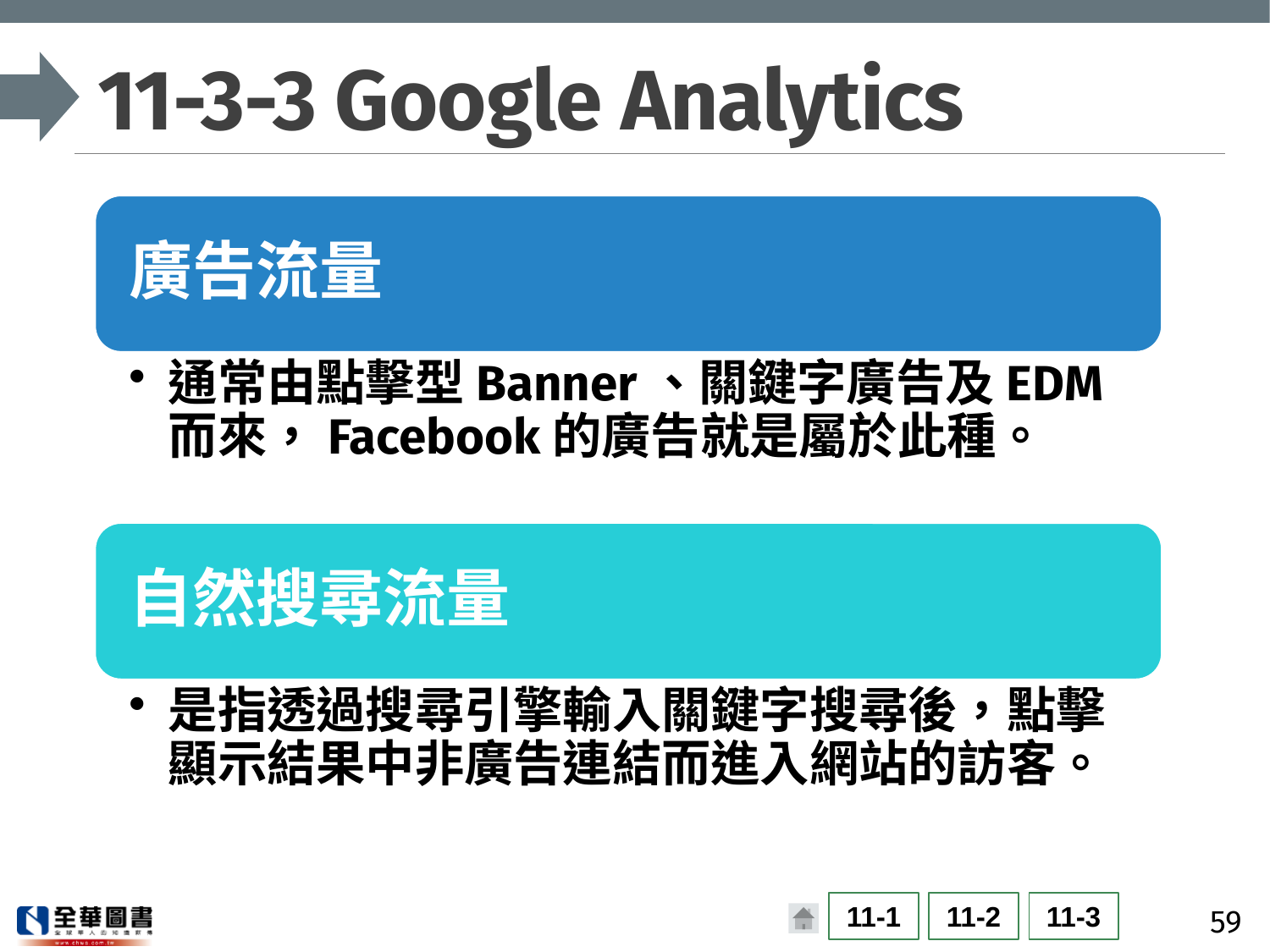

# 11-3-3 Google Analytics
廣告流量
通常由點擊型Banner、關鍵字廣告及EDM而來，Facebook的廣告就是屬於此種。
自然搜尋流量
是指透過搜尋引擎輸入關鍵字搜尋後，點擊顯示結果中非廣告連結而進入網站的訪客。
59